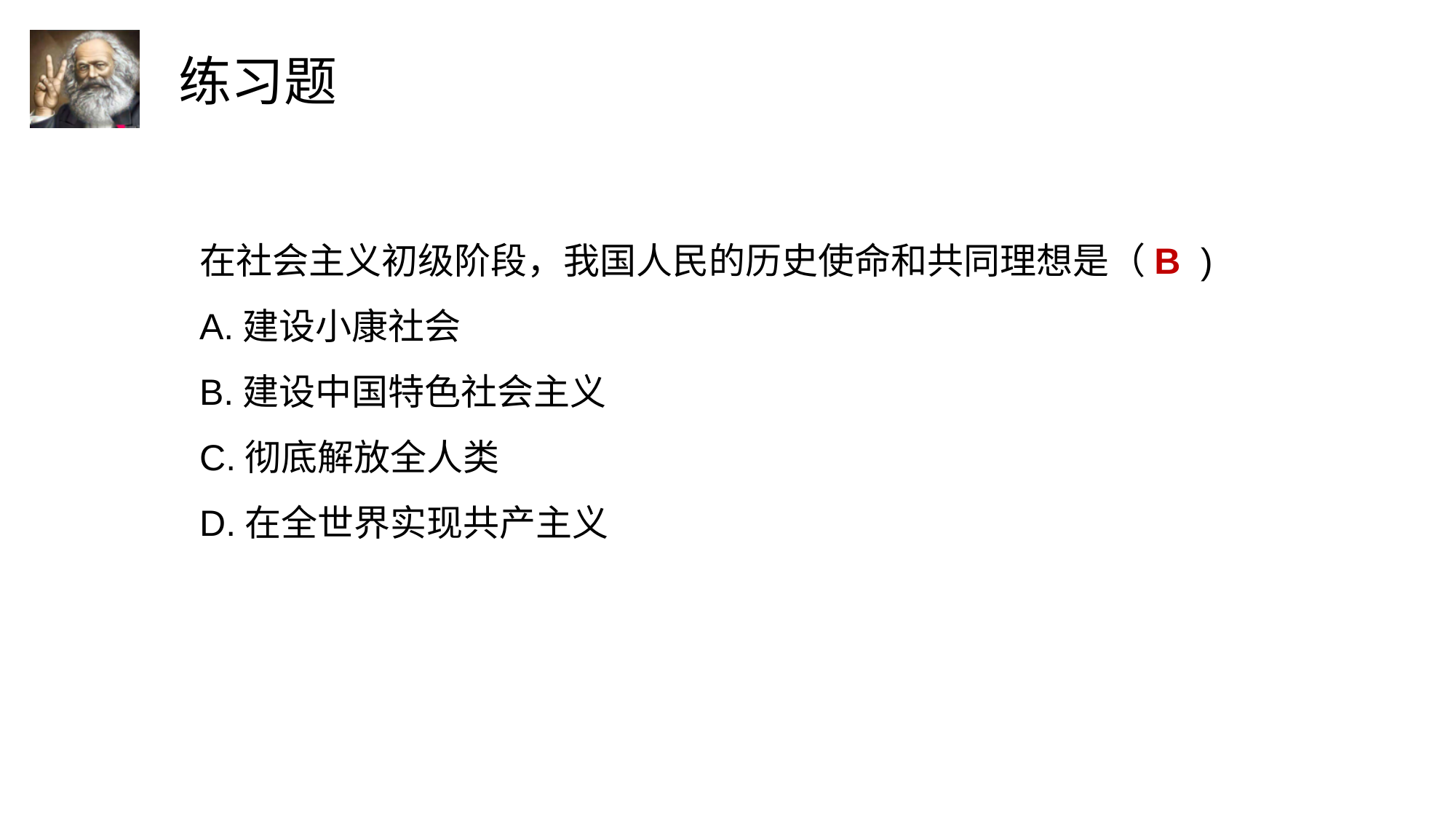

在社会主义初级阶段，我国人民的历史使命和共同理想是（B  )
A.建设小康社会
B.建设中国特色社会主义
C.彻底解放全人类
D.在全世界实现共产主义